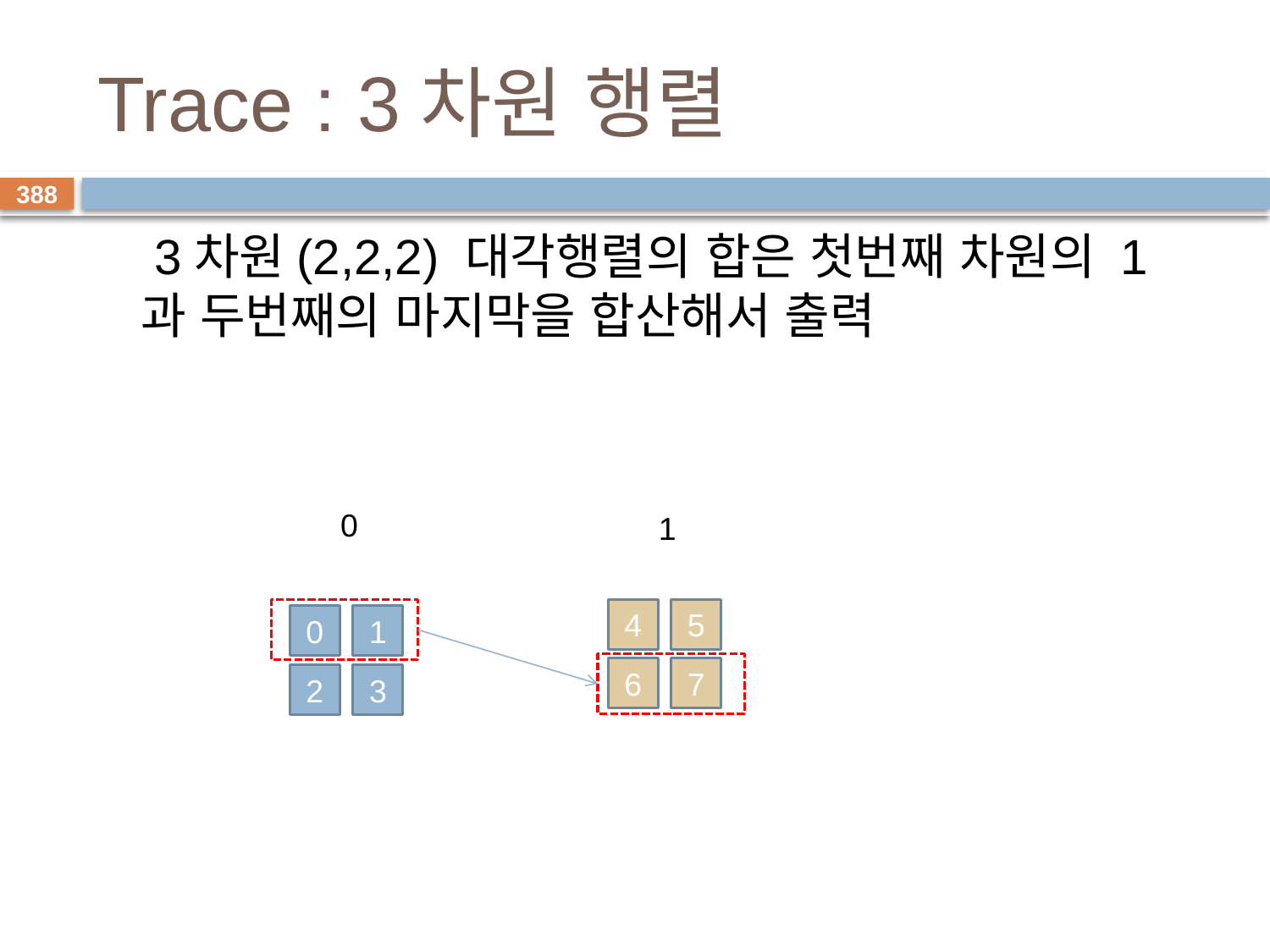

# Trace : 3차원 행렬
388
 3차원(2,2,2) 대각행렬의 합은 첫번째 차원의 1과 두번째의 마지막을 합산해서 출력
0
1
4
5

0
1

6
7
2
3